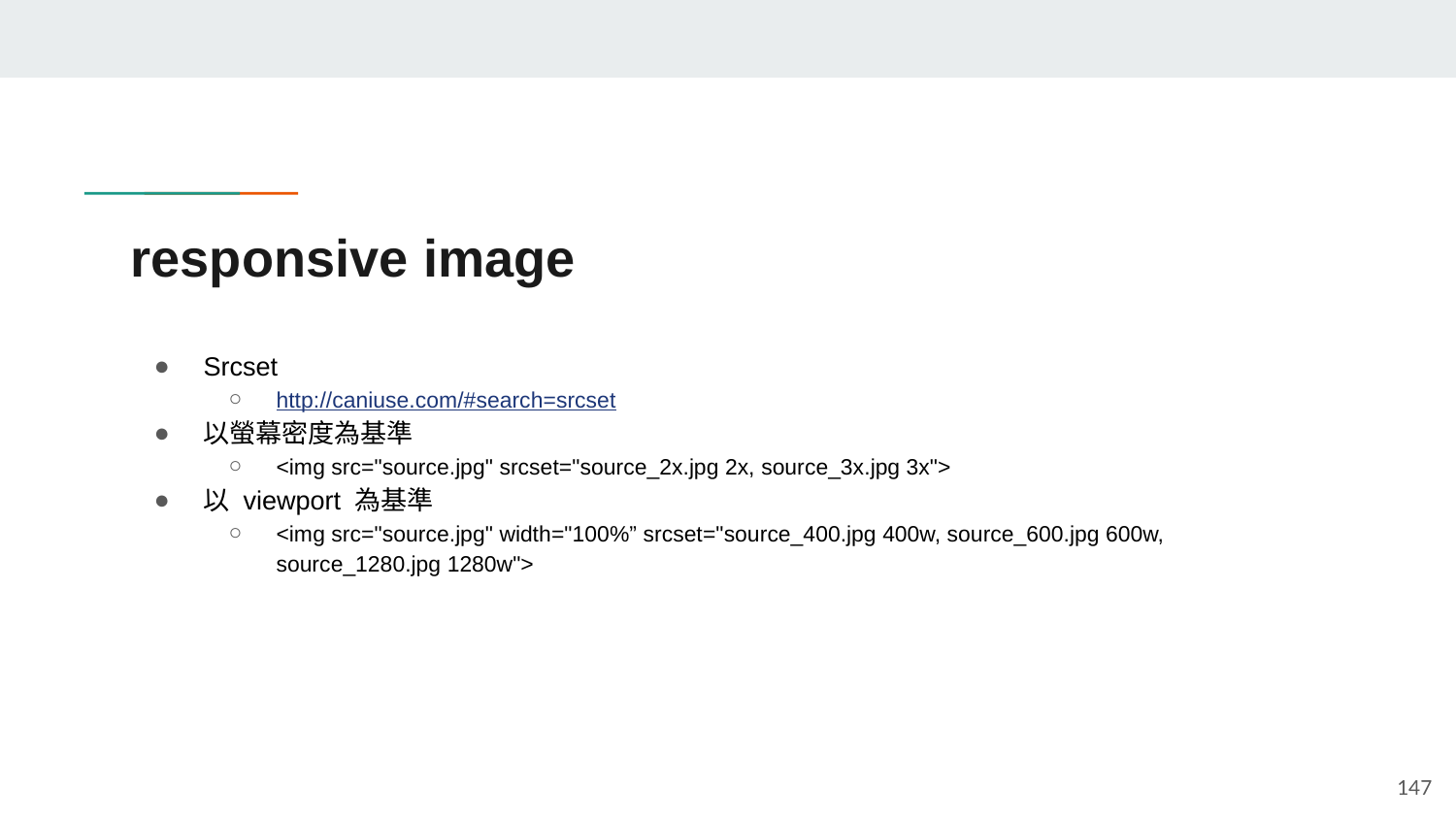

# responsive image
Srcset
http://caniuse.com/#search=srcset
以螢幕密度為基準
<img src="source.jpg" srcset="source_2x.jpg 2x, source_3x.jpg 3x">
以 viewport 為基準
<img src="source.jpg" width="100%” srcset="source_400.jpg 400w, source_600.jpg 600w, source_1280.jpg 1280w">

147